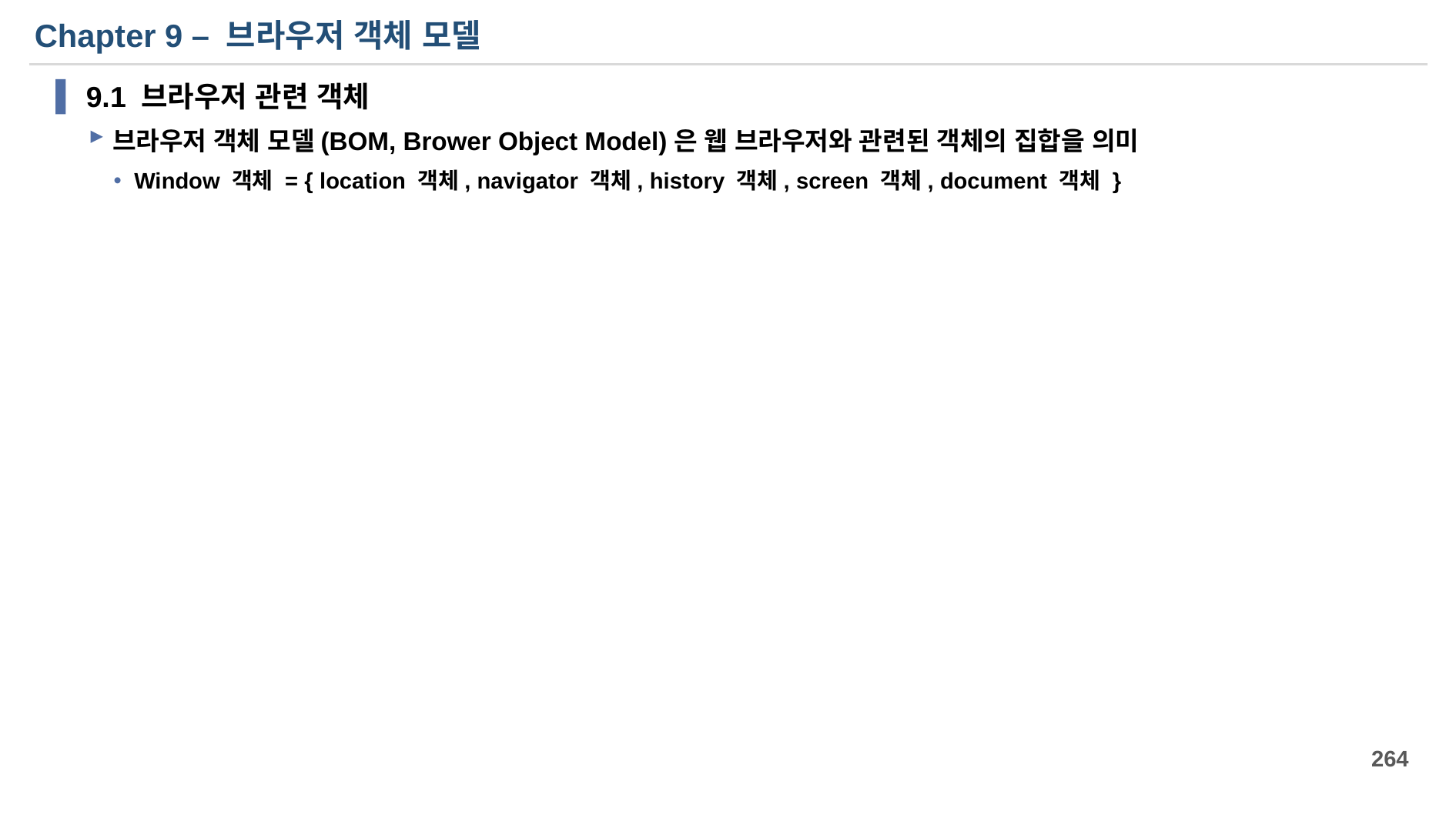

# Chapter 9 – 브라우저 객체 모델
9.1 브라우저 관련 객체
브라우저 객체 모델(BOM, Brower Object Model)은 웹 브라우저와 관련된 객체의 집합을 의미
Window 객체 = { location 객체, navigator 객체, history 객체, screen 객체, document 객체 }
264